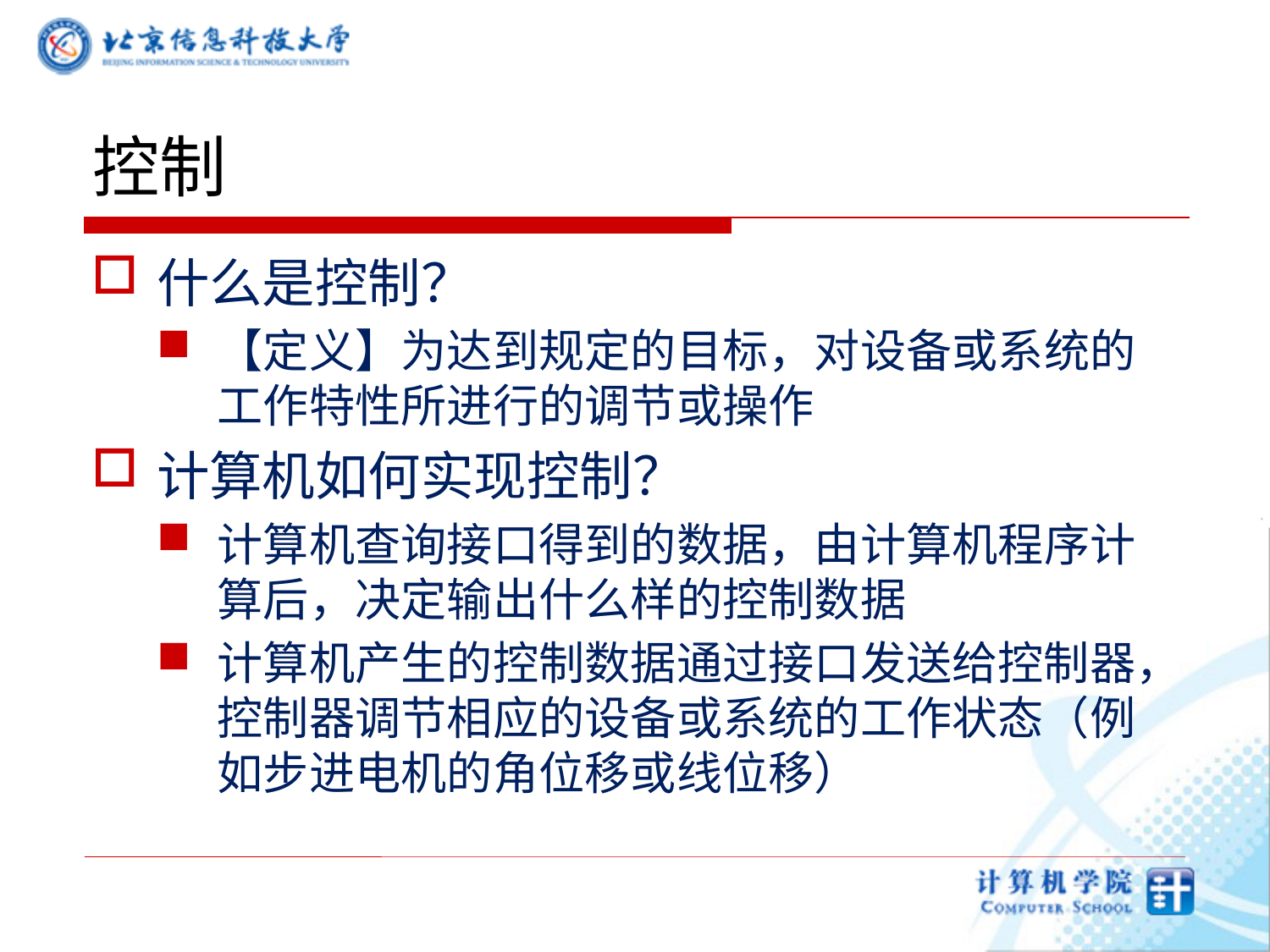

# 控制
什么是控制？
【定义】为达到规定的目标，对设备或系统的工作特性所进行的调节或操作
计算机如何实现控制？
计算机查询接口得到的数据，由计算机程序计算后，决定输出什么样的控制数据
计算机产生的控制数据通过接口发送给控制器，控制器调节相应的设备或系统的工作状态（例如步进电机的角位移或线位移）